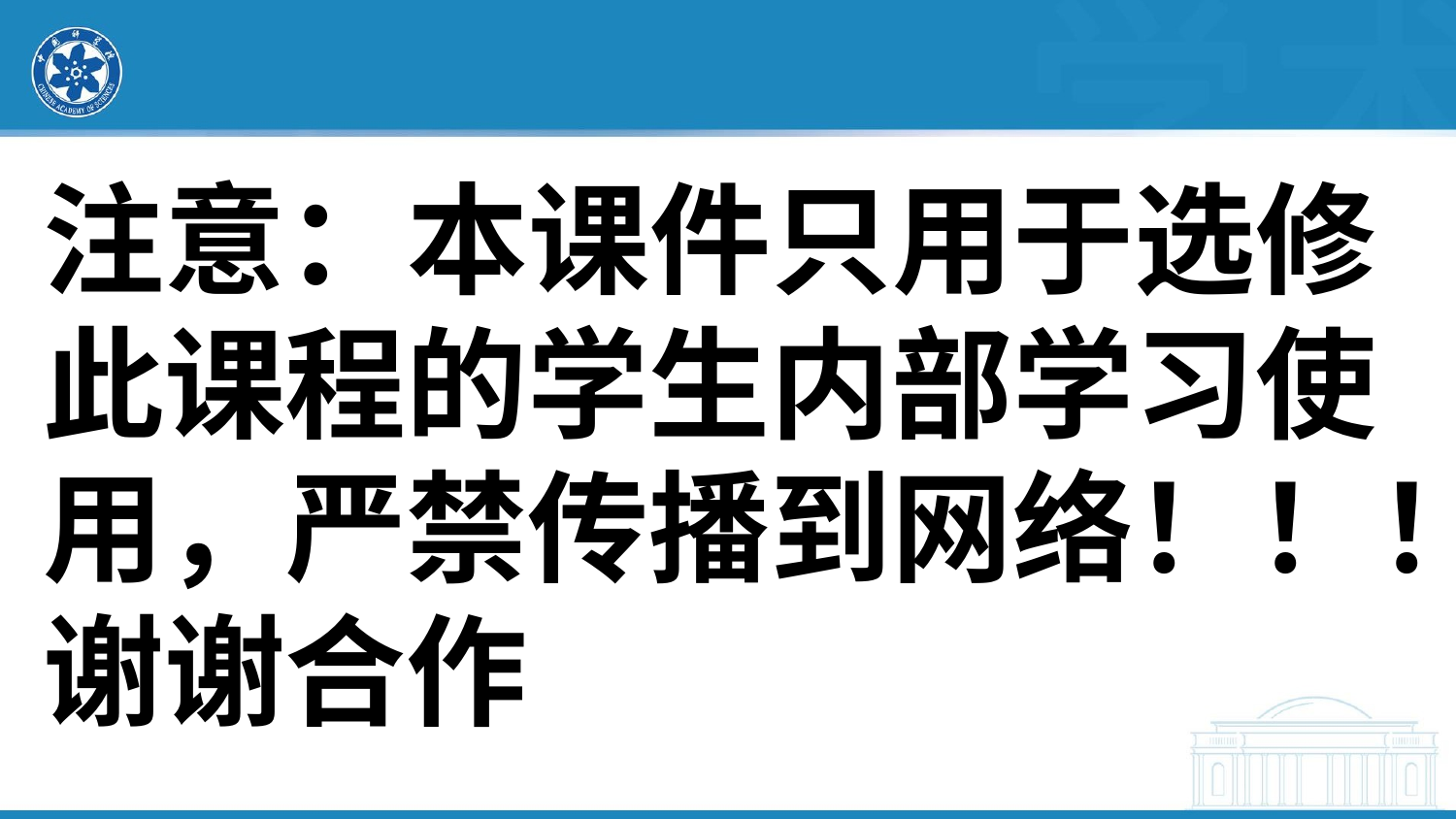

注意：本课件只用于选修 此课程的学生内部学习使 用，严禁传播到网络！！！ 谢谢合作